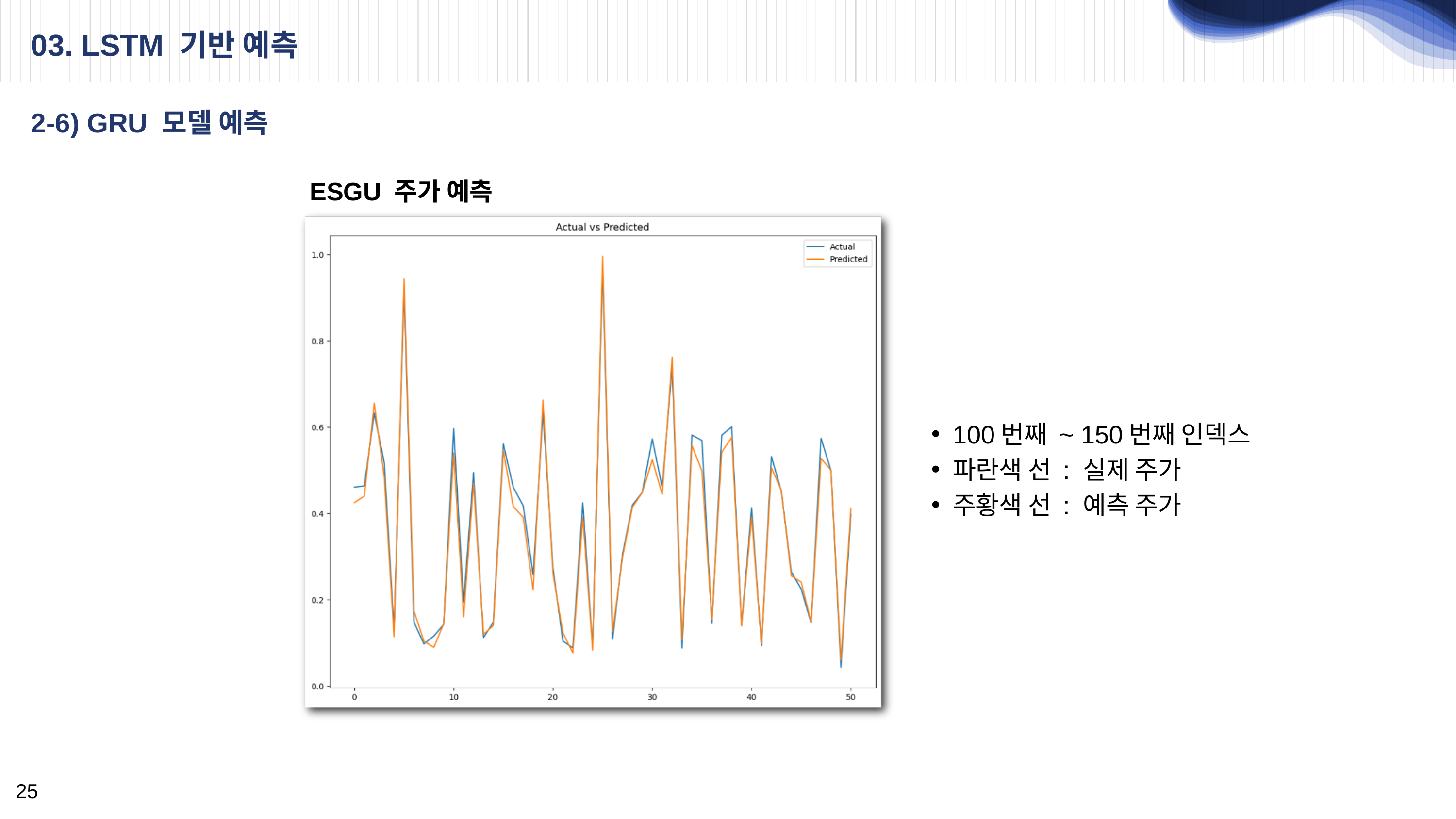

03. LSTM 기반 예측
2-6) GRU 모델 예측
ESGU 주가 예측

100번째 ~ 150번째 인덱스
파란색 선 : 실제 주가
주황색 선 : 예측 주가
25